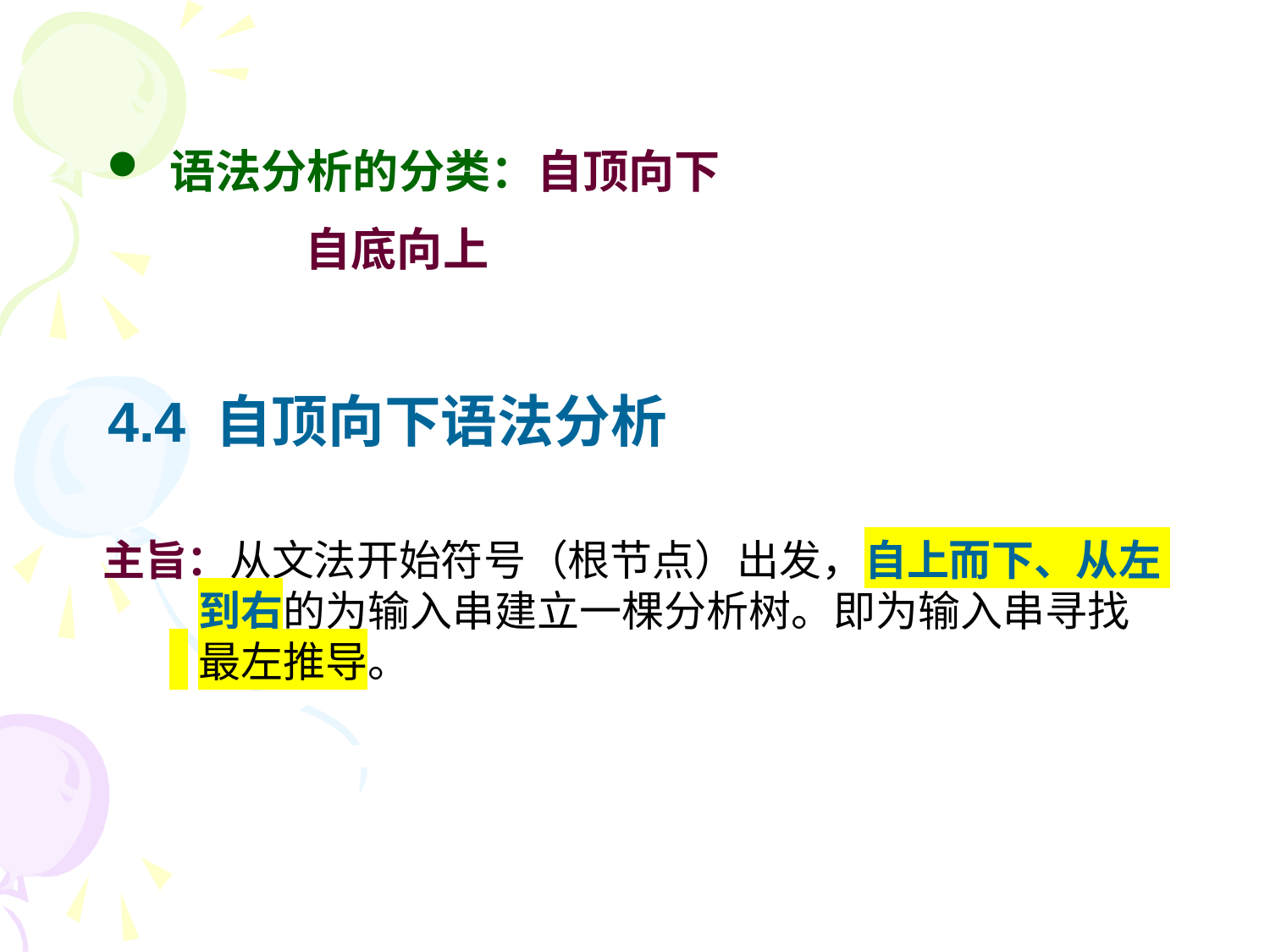

语法分析的分类：自顶向下
                  自底向上
# 4.4 自顶向下语法分析
主旨：从文法开始符号（根节点）出发，自上而下、从左
         到右的为输入串建立一棵分析树。即为输入串寻找
         最左推导。
52